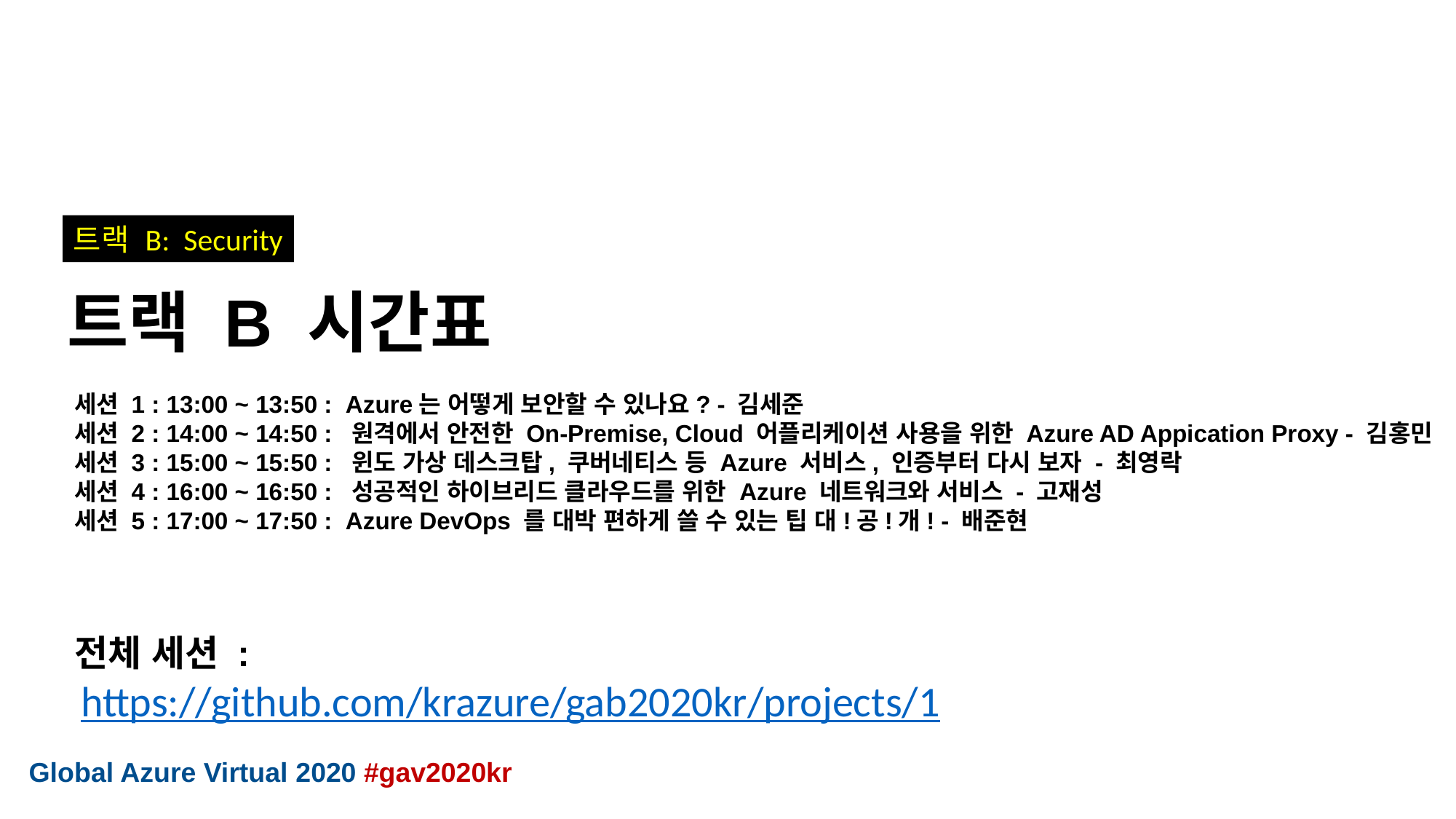

트랙 B:  Security
트랙 B 시간표
세션 1 : 13:00 ~ 13:50 :  Azure는 어떻게 보안할 수 있나요? - 김세준
세션 2 : 14:00 ~ 14:50 :  원격에서 안전한 On-Premise, Cloud 어플리케이션 사용을 위한 Azure AD Appication Proxy - 김홍민
세션 3 : 15:00 ~ 15:50 :  윈도 가상 데스크탑, 쿠버네티스 등 Azure 서비스, 인증부터 다시 보자 - 최영락
세션 4 : 16:00 ~ 16:50 :  성공적인 하이브리드 클라우드를 위한 Azure 네트워크와 서비스 - 고재성
세션 5 : 17:00 ~ 17:50 :  Azure DevOps 를 대박 편하게 쓸 수 있는 팁 대!공!개! - 배준현
전체 세션 :
https://github.com/krazure/gab2020kr/projects/1
Global Azure Virtual 2020 #gav2020kr